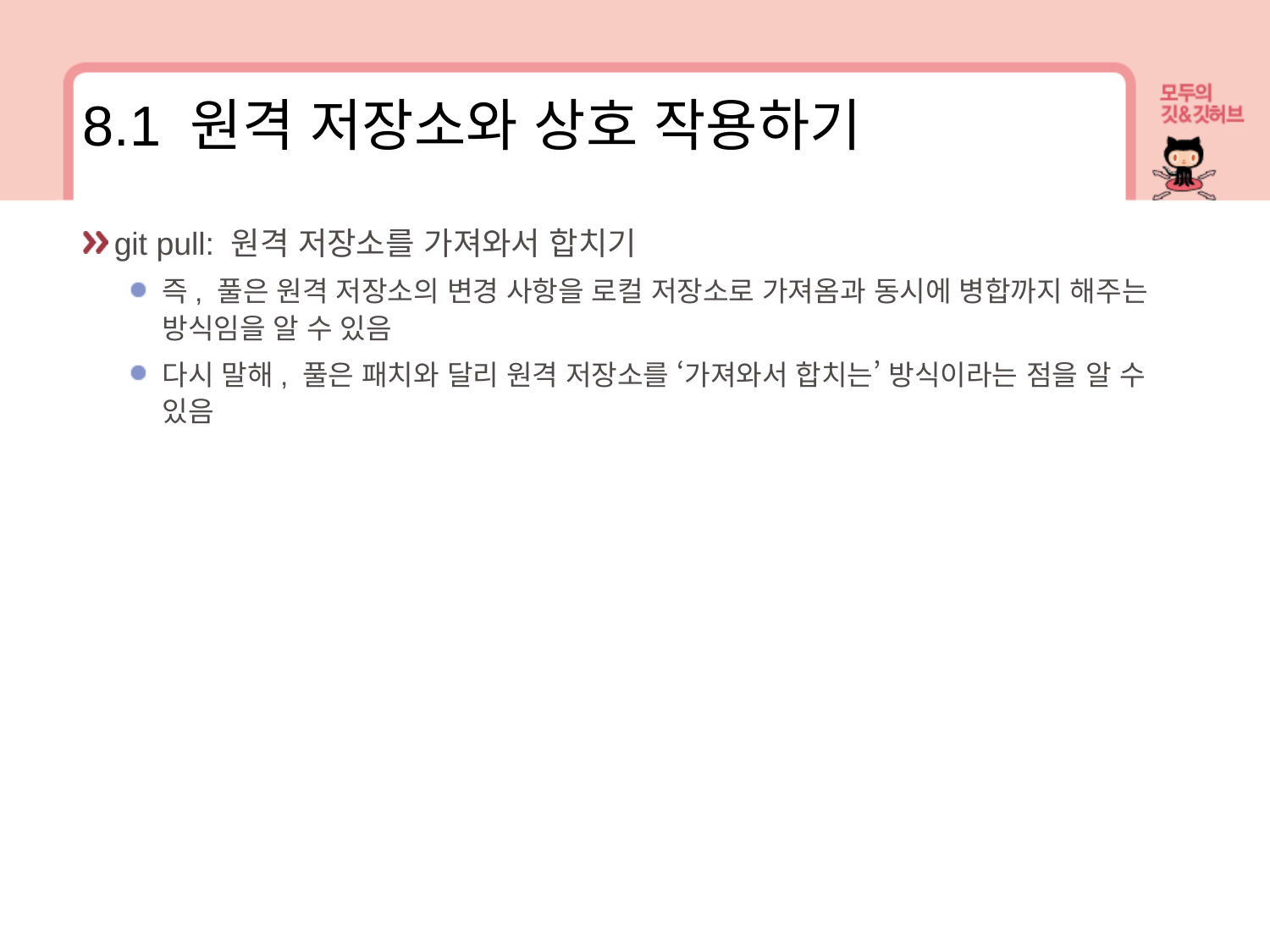

8.1 원격 저장소와 상호 작용하기
git pull: 원격 저장소를 가져와서 합치기
즉, 풀은 원격 저장소의 변경 사항을 로컬 저장소로 가져옴과 동시에 병합까지 해주는 방식임을 알 수 있음
다시 말해, 풀은 패치와 달리 원격 저장소를 ‘가져와서 합치는’ 방식이라는 점을 알 수 있음